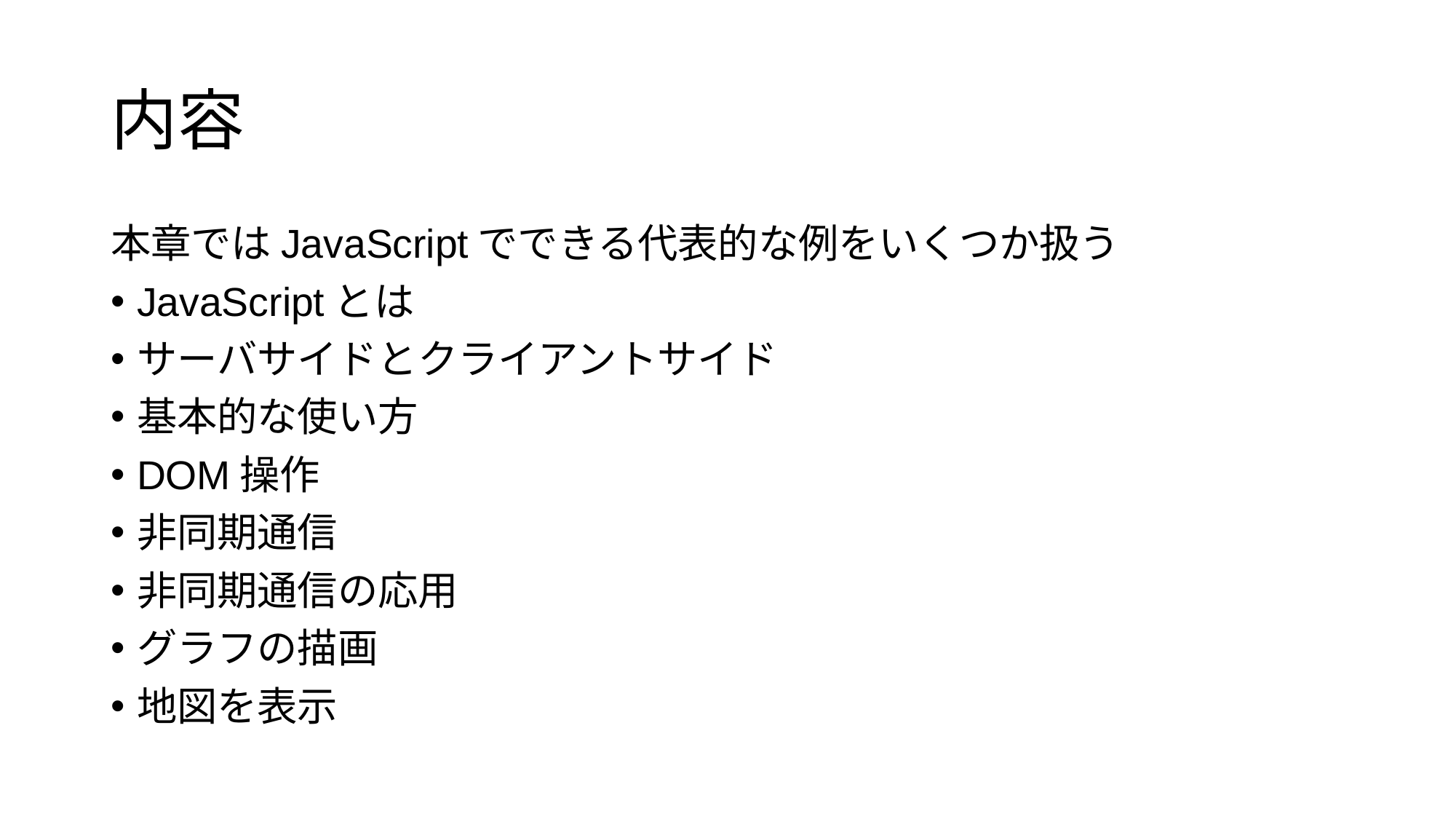

# 内容
本章ではJavaScriptでできる代表的な例をいくつか扱う
JavaScriptとは
サーバサイドとクライアントサイド
基本的な使い方
DOM操作
非同期通信
非同期通信の応用
グラフの描画
地図を表示